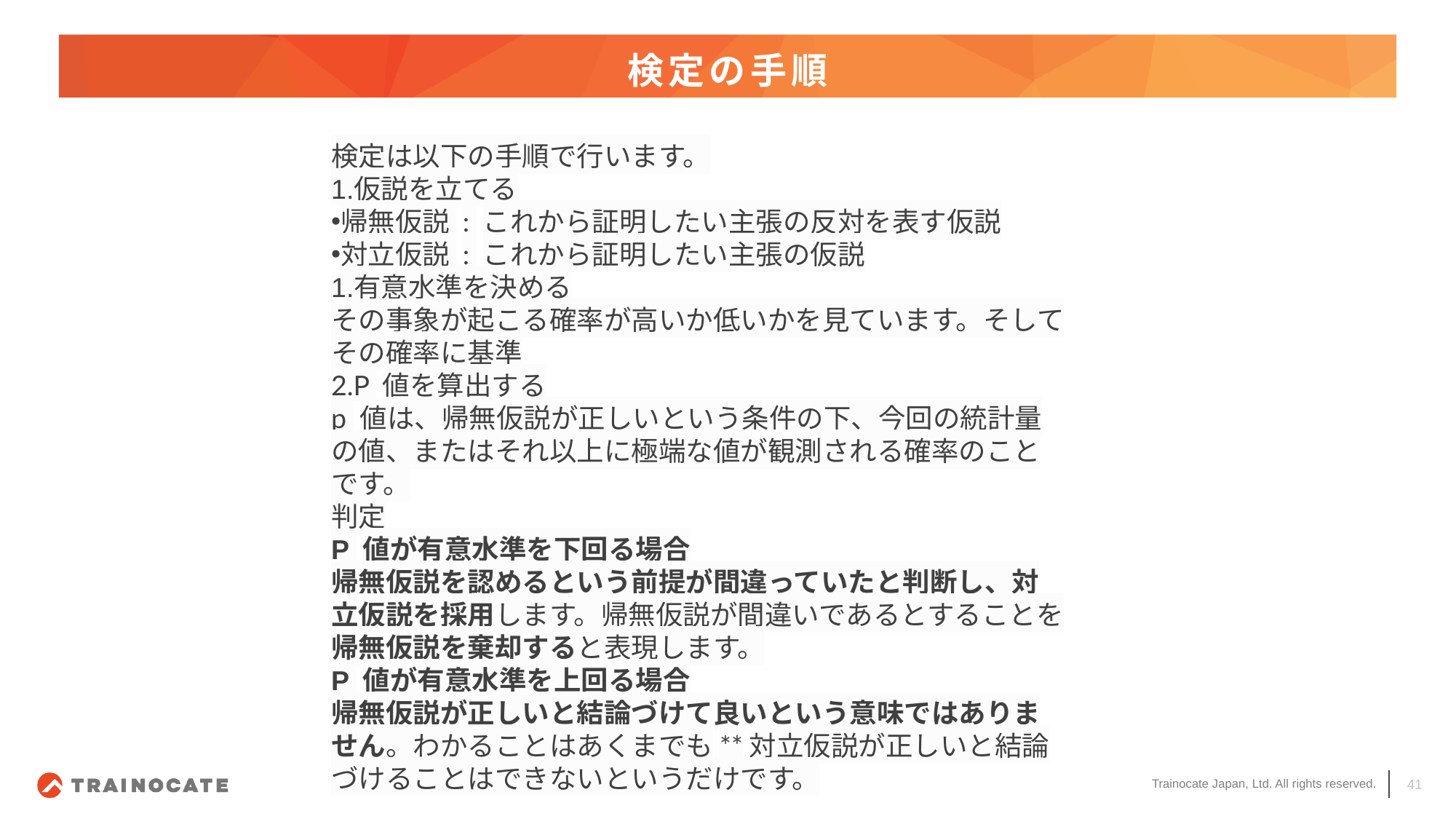

# 検定の手順
検定は以下の手順で行います。
仮説を立てる
帰無仮説 : これから証明したい主張の反対を表す仮説
対立仮説 : これから証明したい主張の仮説
有意水準を決める
その事象が起こる確率が高いか低いかを見ています。そしてその確率に基準
P 値を算出する
p 値は、帰無仮説が正しいという条件の下、今回の統計量の値、またはそれ以上に極端な値が観測される確率のことです。
判定
P 値が有意水準を下回る場合
帰無仮説を認めるという前提が間違っていたと判断し、対立仮説を採用します。帰無仮説が間違いであるとすることを帰無仮説を棄却すると表現します。
P 値が有意水準を上回る場合
帰無仮説が正しいと結論づけて良いという意味ではありません。わかることはあくまでも**対立仮説が正しいと結論づけることはできないというだけです。

41